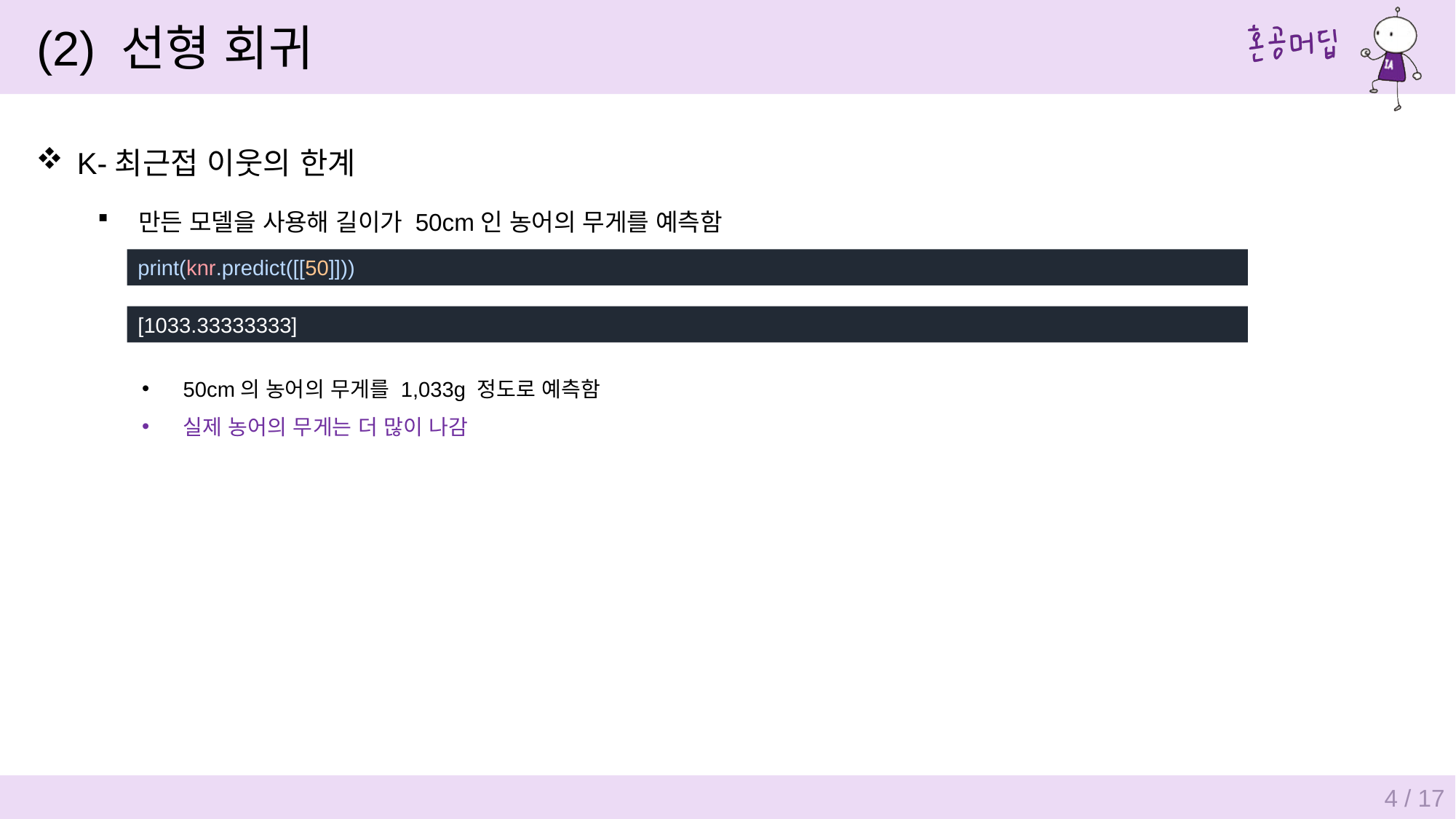

(2) 선형 회귀
K-최근접 이웃의 한계
만든 모델을 사용해 길이가 50cm인 농어의 무게를 예측함
print(knr.predict([[50]]))
[1033.33333333]
50cm의 농어의 무게를 1,033g 정도로 예측함
실제 농어의 무게는 더 많이 나감
4 / 17